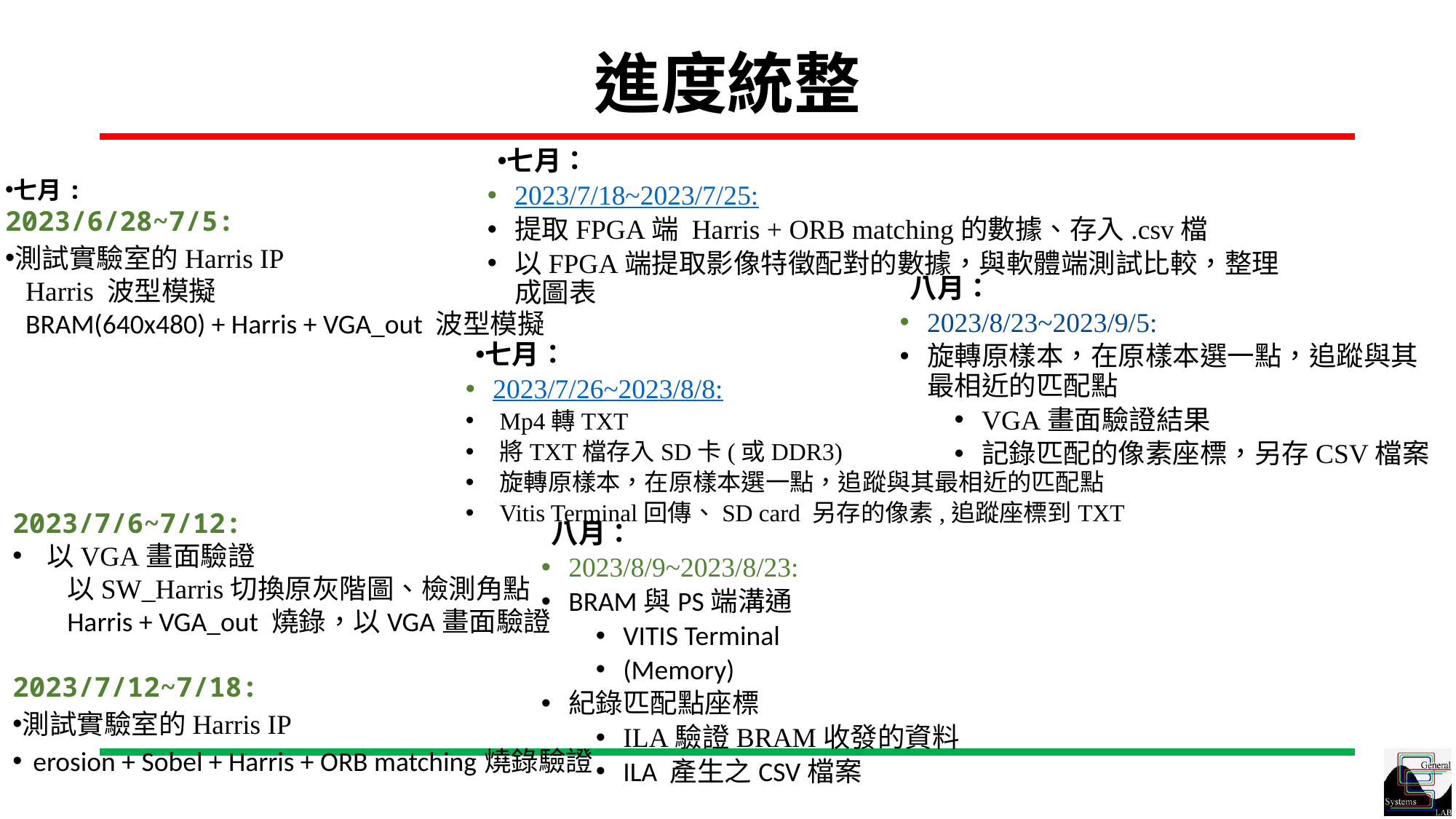

進度統整
七月：
2023/7/18~2023/7/25:
提取FPGA端 Harris + ORB matching的數據、存入.csv檔
以FPGA端提取影像特徵配對的數據，與軟體端測試比較，整理成圖表
七月:
2023/6/28~7/5:
測試實驗室的Harris IP
Harris 波型模擬
BRAM(640x480) + Harris + VGA_out 波型模擬

八月：
2023/8/23~2023/9/5:
旋轉原樣本，在原樣本選一點，追蹤與其最相近的匹配點
VGA畫面驗證結果
記錄匹配的像素座標，另存CSV檔案
七月：
2023/7/26~2023/8/8:
Mp4轉TXT
將TXT檔存入SD卡(或DDR3)
旋轉原樣本，在原樣本選一點，追蹤與其最相近的匹配點
Vitis Terminal回傳、SD card 另存的像素,追蹤座標到TXT
2023/7/6~7/12:
以VGA畫面驗證
以SW_Harris切換原灰階圖、檢測角點
Harris + VGA_out 燒錄，以VGA畫面驗證

2023/7/12~7/18:
測試實驗室的Harris IP
erosion + Sobel + Harris + ORB matching燒錄驗證
八月：
2023/8/9~2023/8/23:
BRAM與PS端溝通
VITIS Terminal
(Memory)
紀錄匹配點座標
ILA驗證BRAM收發的資料
ILA 產生之CSV檔案